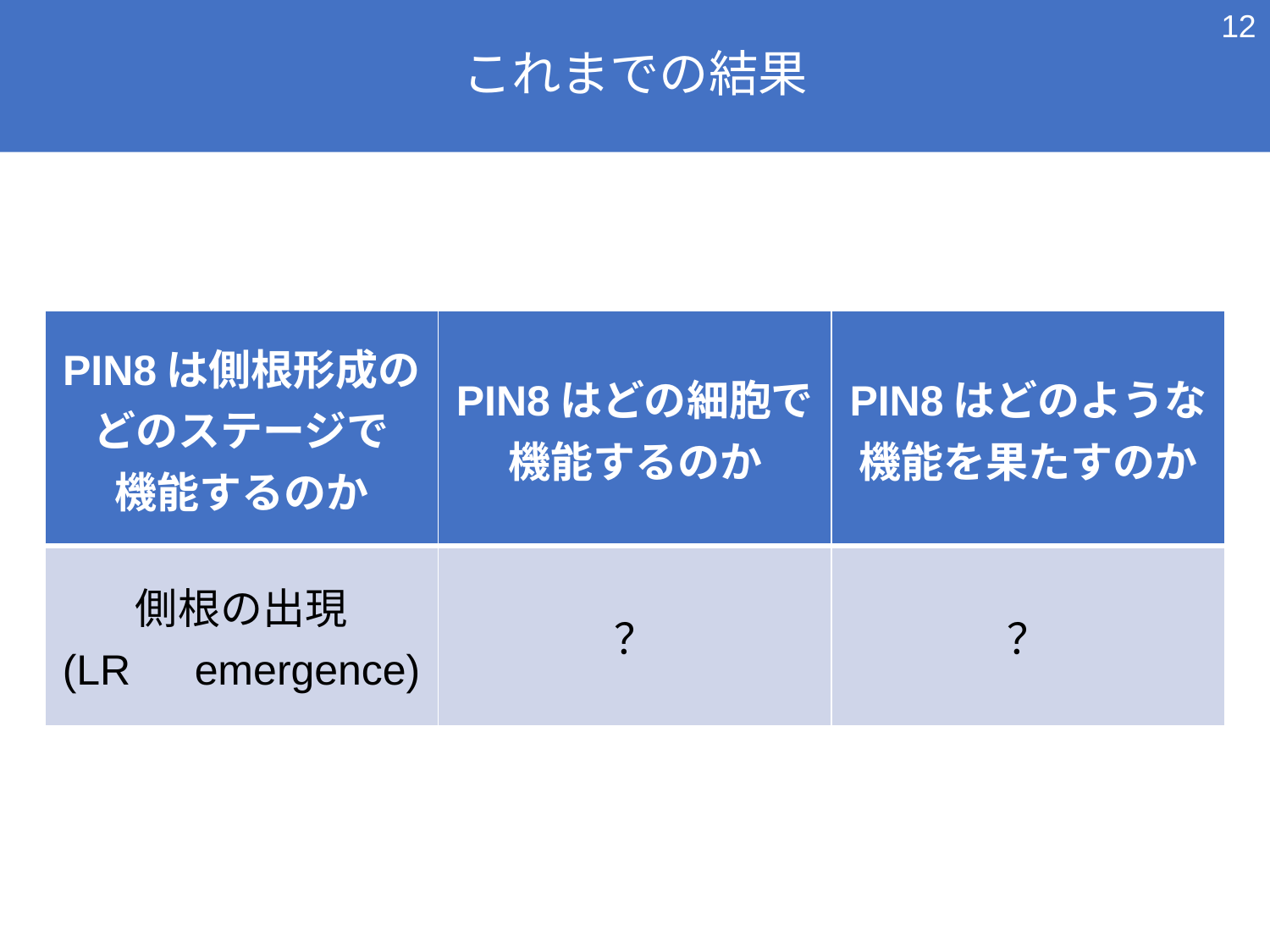

12
# これまでの結果
| PIN8は側根形成のどのステージで 機能するのか | PIN8はどの細胞で機能するのか | PIN8はどのような 機能を果たすのか |
| --- | --- | --- |
| 側根の出現 (LR　emergence) | ？ | ？ |